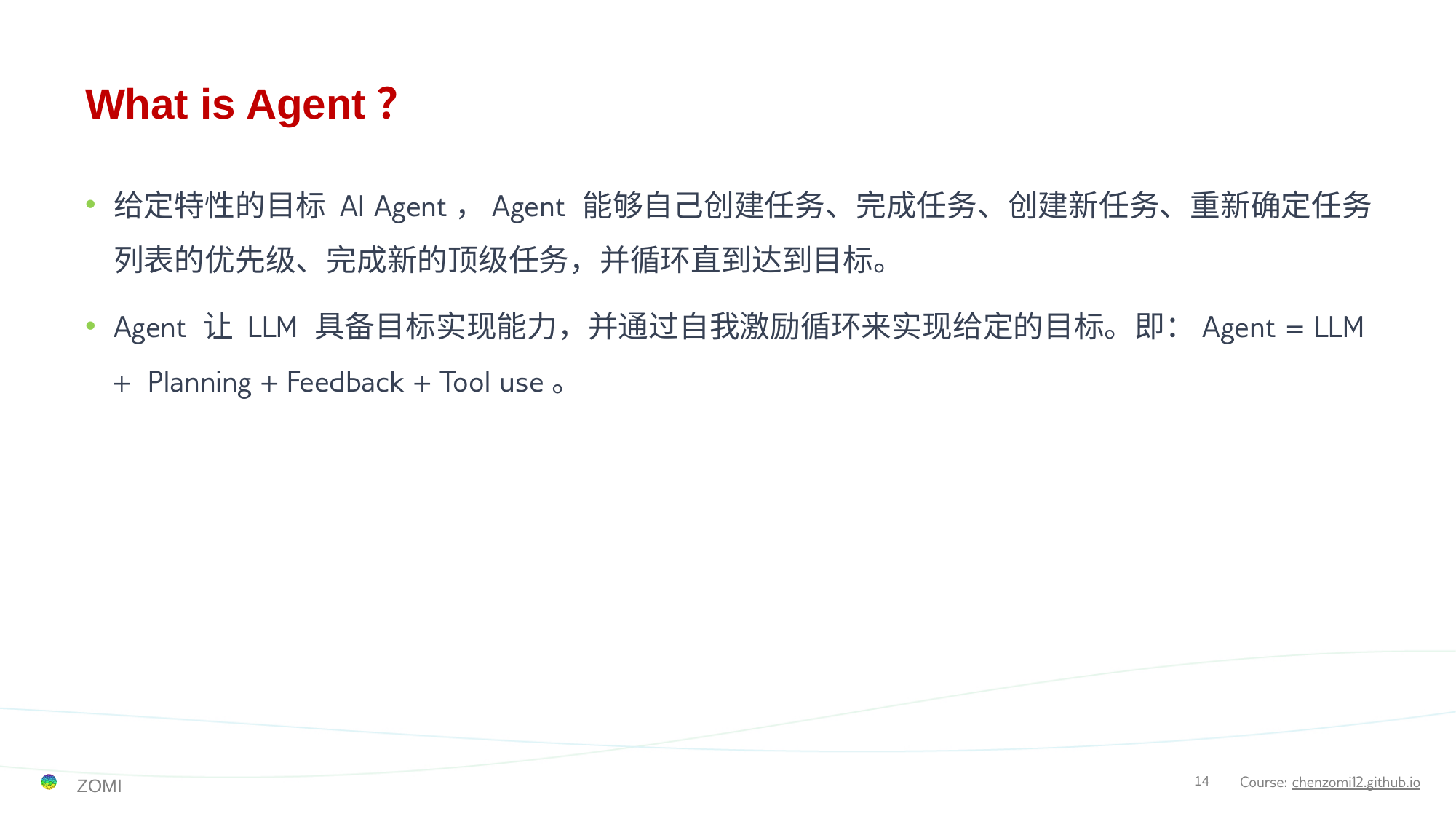

# What is Agent？
给定特性的目标 AI Agent，Agent 能够自己创建任务、完成任务、创建新任务、重新确定任务列表的优先级、完成新的顶级任务，并循环直到达到目标。
Agent 让 LLM 具备目标实现能力，并通过自我激励循环来实现给定的目标。即：Agent = LLM +  Planning + Feedback + Tool use。